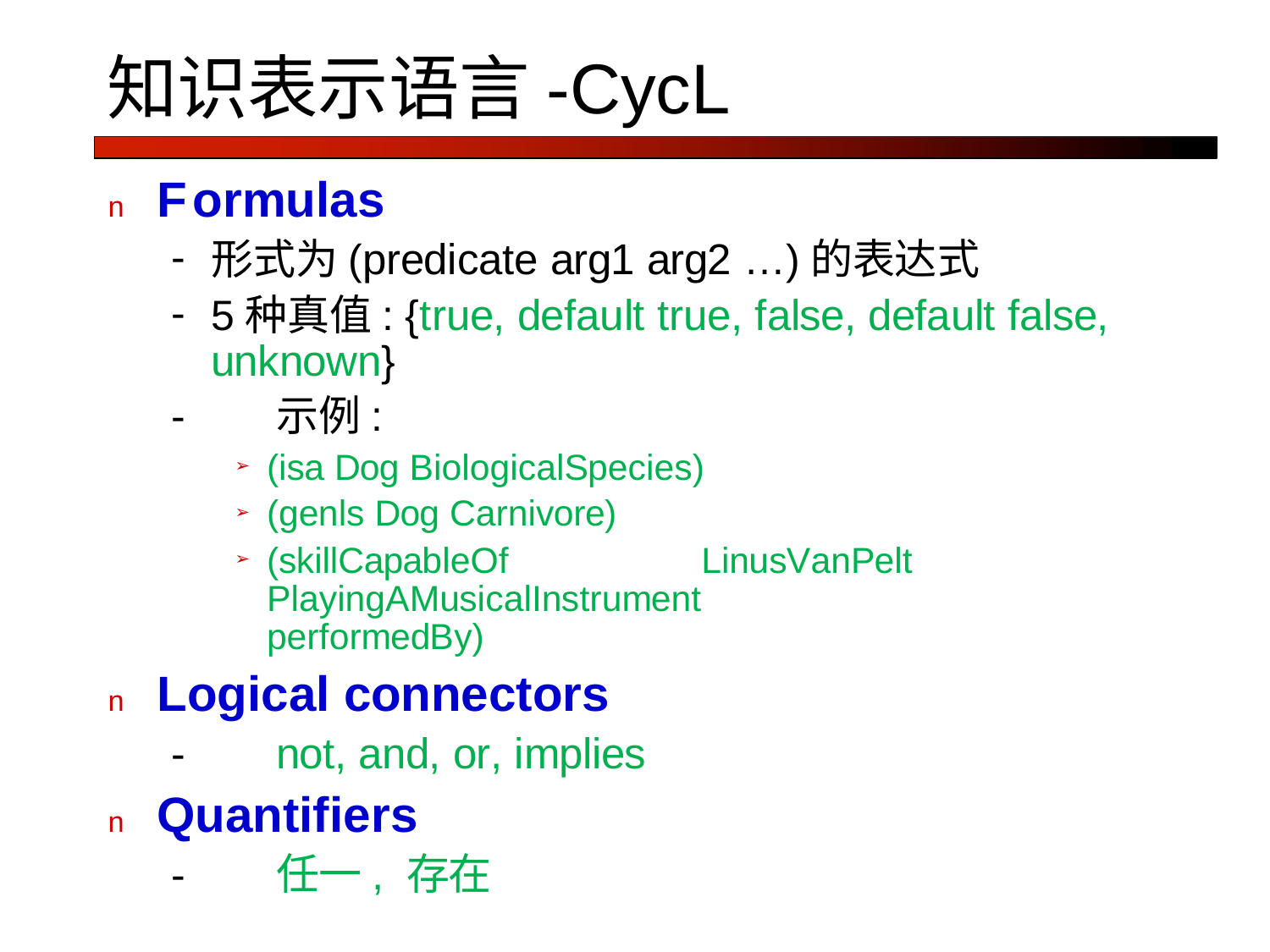

# 知识表示语言-CycL

n	Formulas
形式为(predicate arg1 arg2 …)的表达式

5种真值: {true, default true, false, default false, unknown}
-	示例:
(isa Dog BiologicalSpecies)
(genls Dog Carnivore)
(skillCapableOf	LinusVanPelt PlayingAMusicalInstrument	performedBy)
n	Logical connectors
-	not, and, or, implies
n	Quantifiers
-	任一, 存在